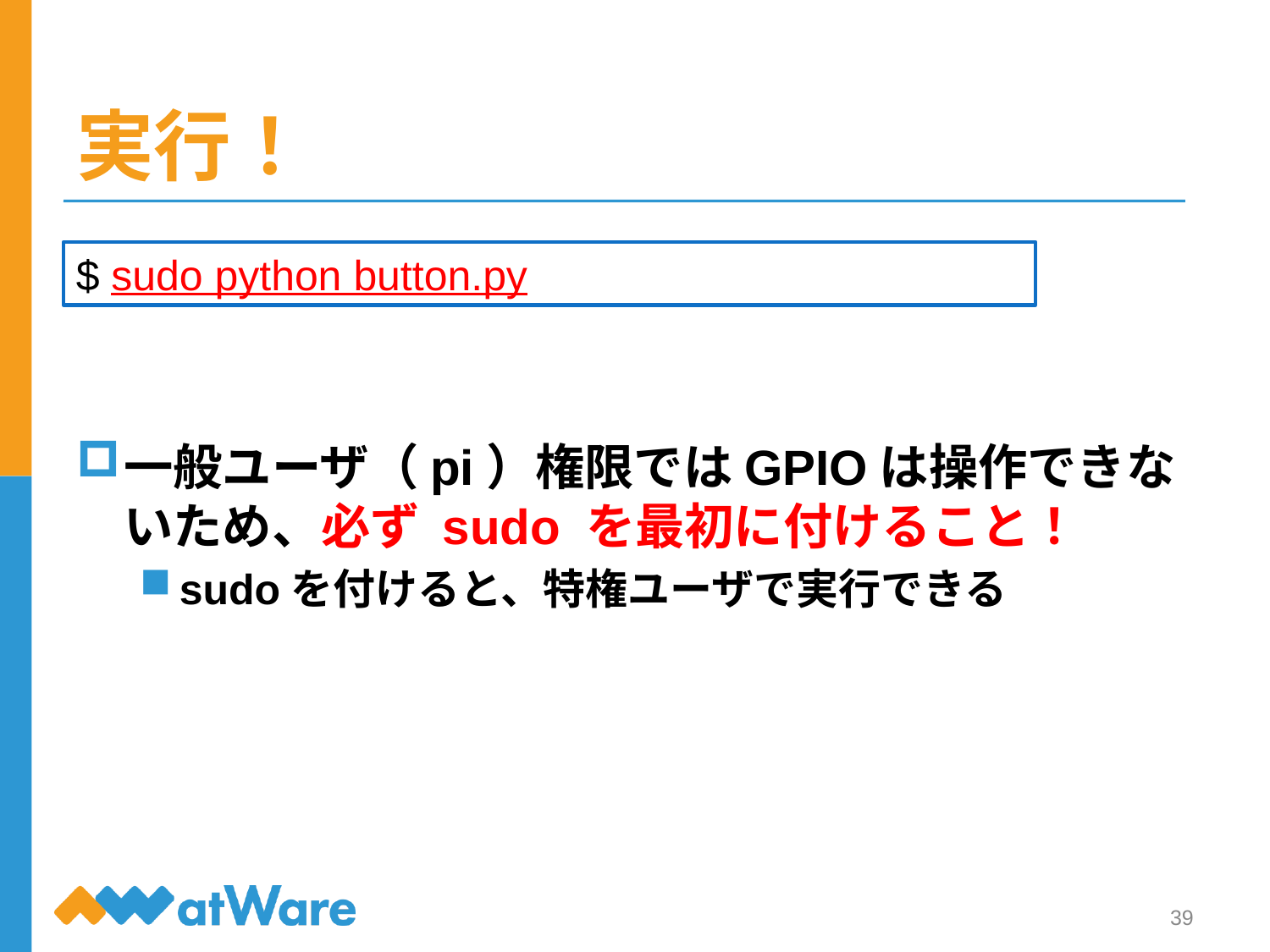

# 実行！

一般ユーザ（pi）権限ではGPIOは操作できないため、必ず sudo を最初に付けること！
sudoを付けると、特権ユーザで実行できる
$ sudo python button.py
39